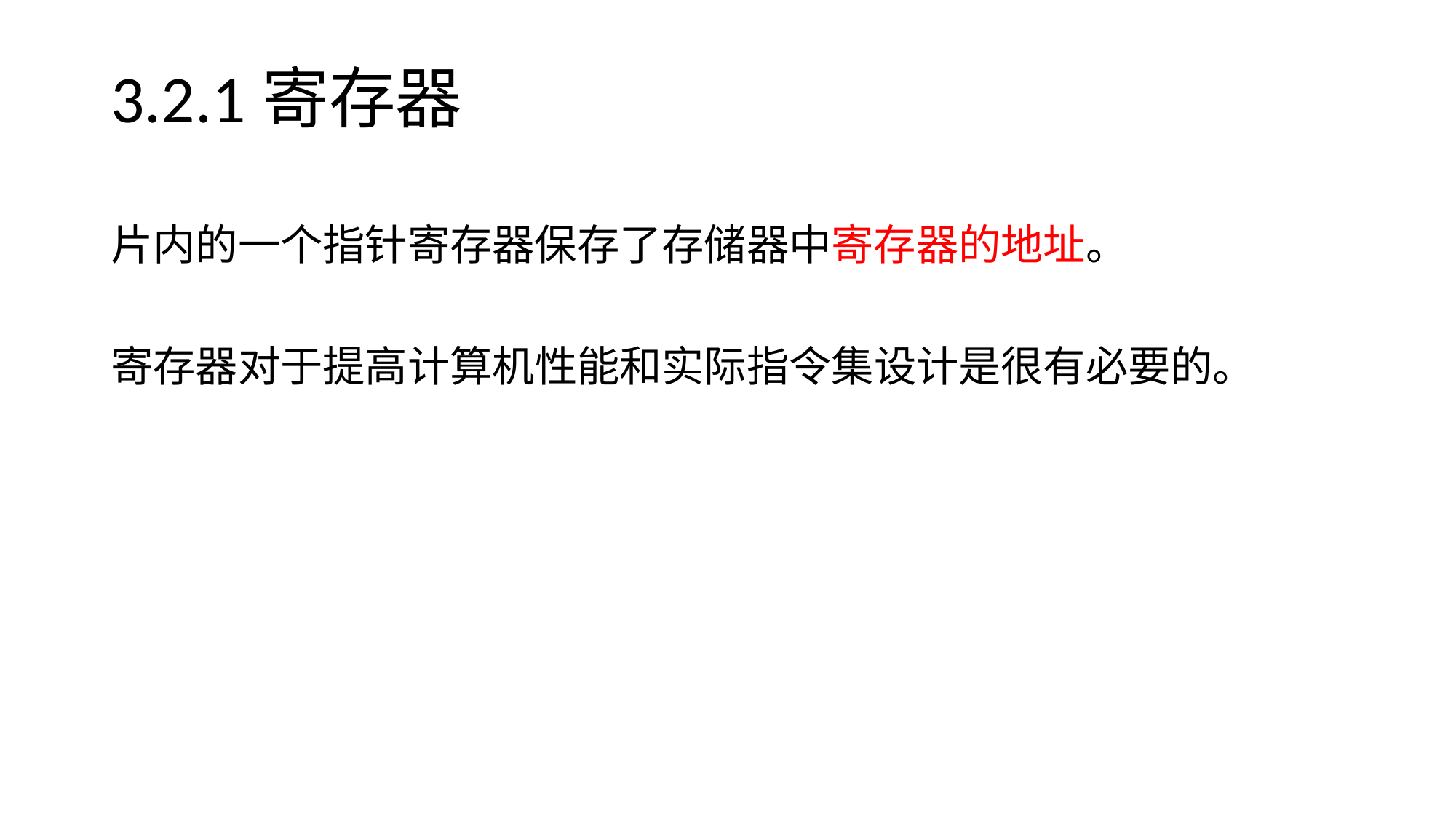

# 3.2.1寄存器
片内的一个指针寄存器保存了存储器中寄存器的地址。

寄存器对于提高计算机性能和实际指令集设计是很有必要的。